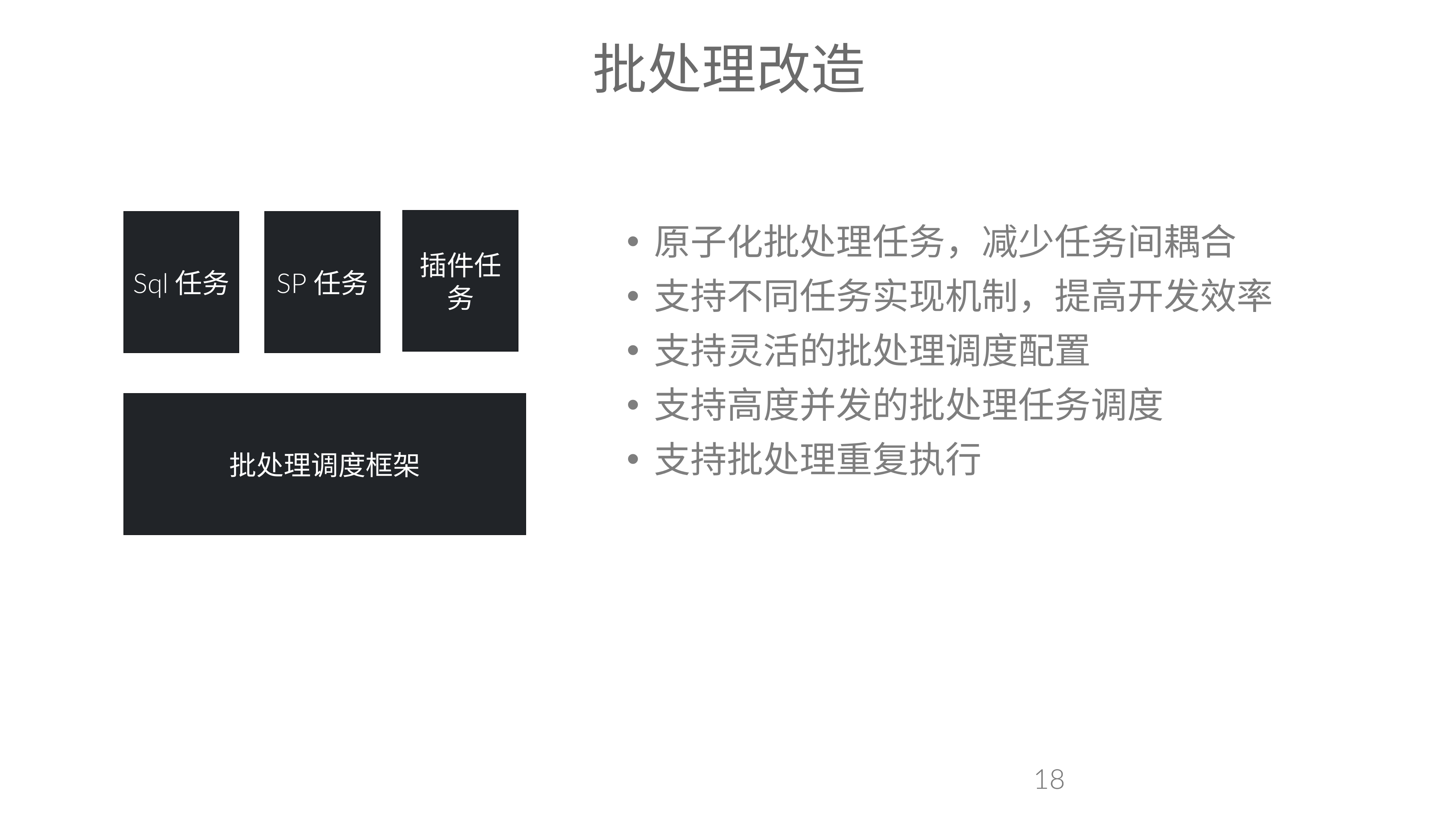

批处理改造
插件任务
Sql任务
SP任务
原子化批处理任务，减少任务间耦合
支持不同任务实现机制，提高开发效率
支持灵活的批处理调度配置
支持高度并发的批处理任务调度
支持批处理重复执行
批处理调度框架
18
18